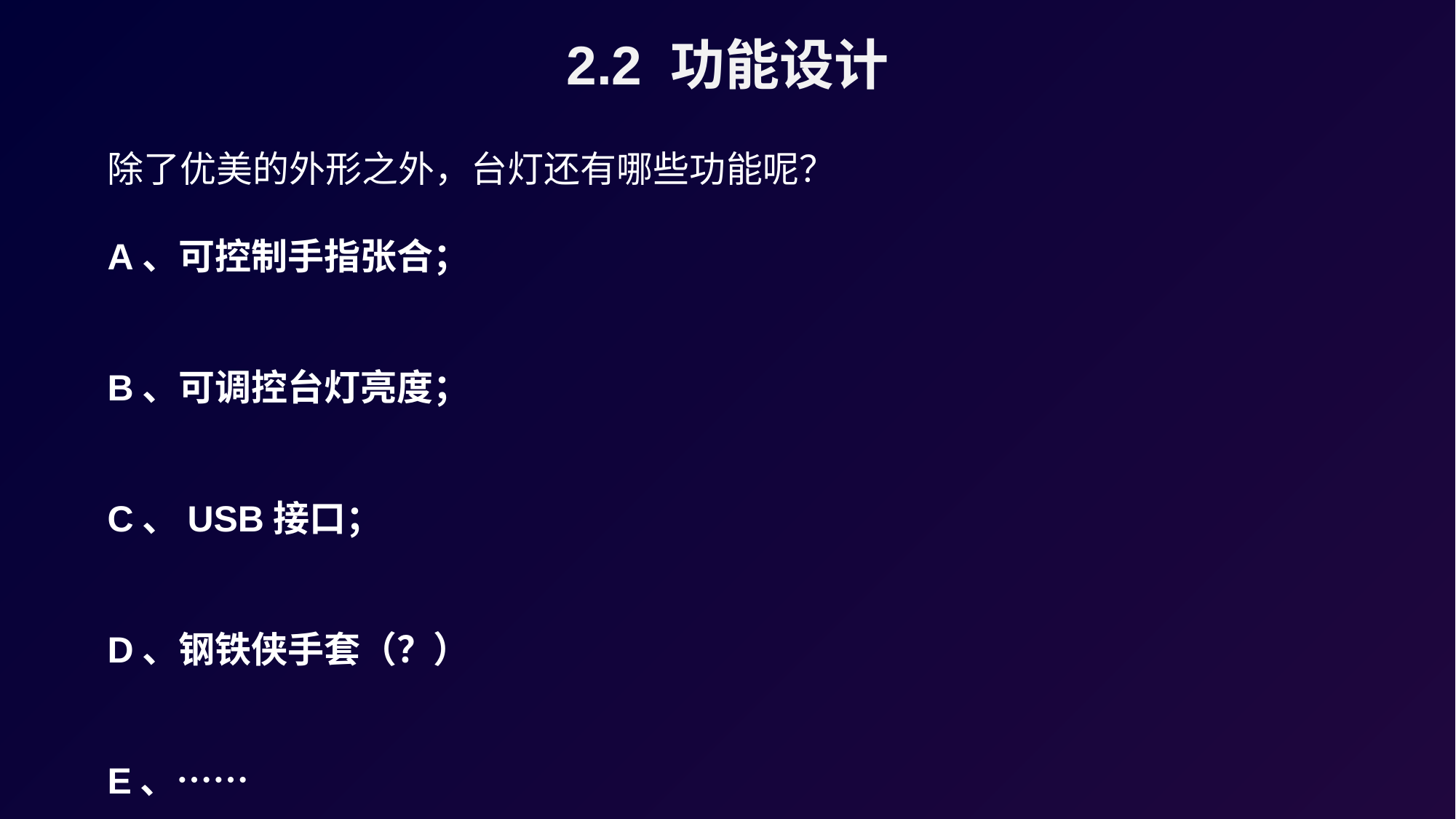

2.2 功能设计

除了优美的外形之外，台灯还有哪些功能呢？

A、可控制手指张合；

B、可调控台灯亮度；

C、USB接口；

D、钢铁侠手套（？）

E、……